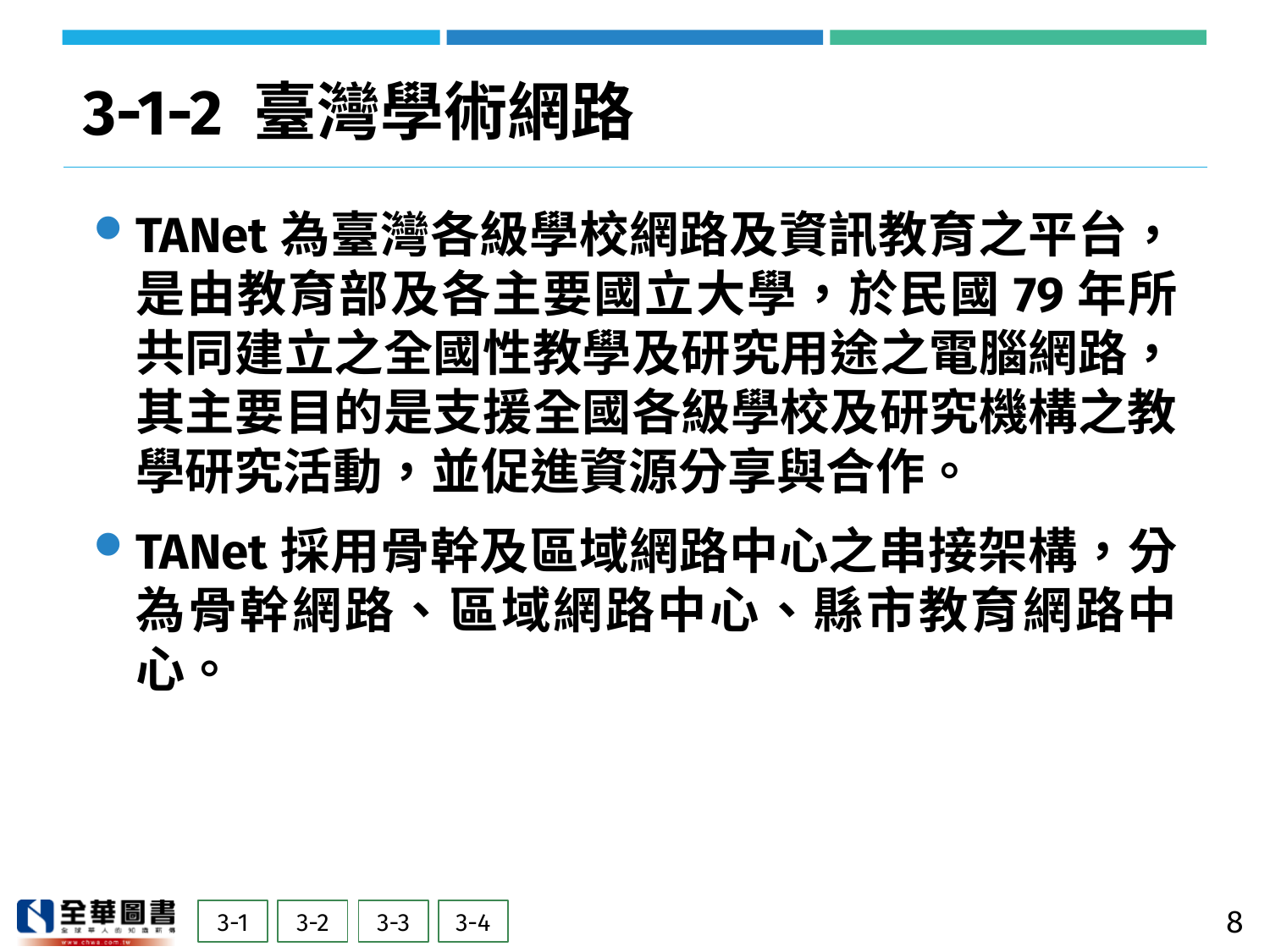

# 3-1-2 臺灣學術網路
TANet為臺灣各級學校網路及資訊教育之平台，是由教育部及各主要國立大學，於民國79年所共同建立之全國性教學及研究用途之電腦網路，其主要目的是支援全國各級學校及研究機構之教學研究活動，並促進資源分享與合作。
TANet採用骨幹及區域網路中心之串接架構，分為骨幹網路、區域網路中心、縣市教育網路中心。
8